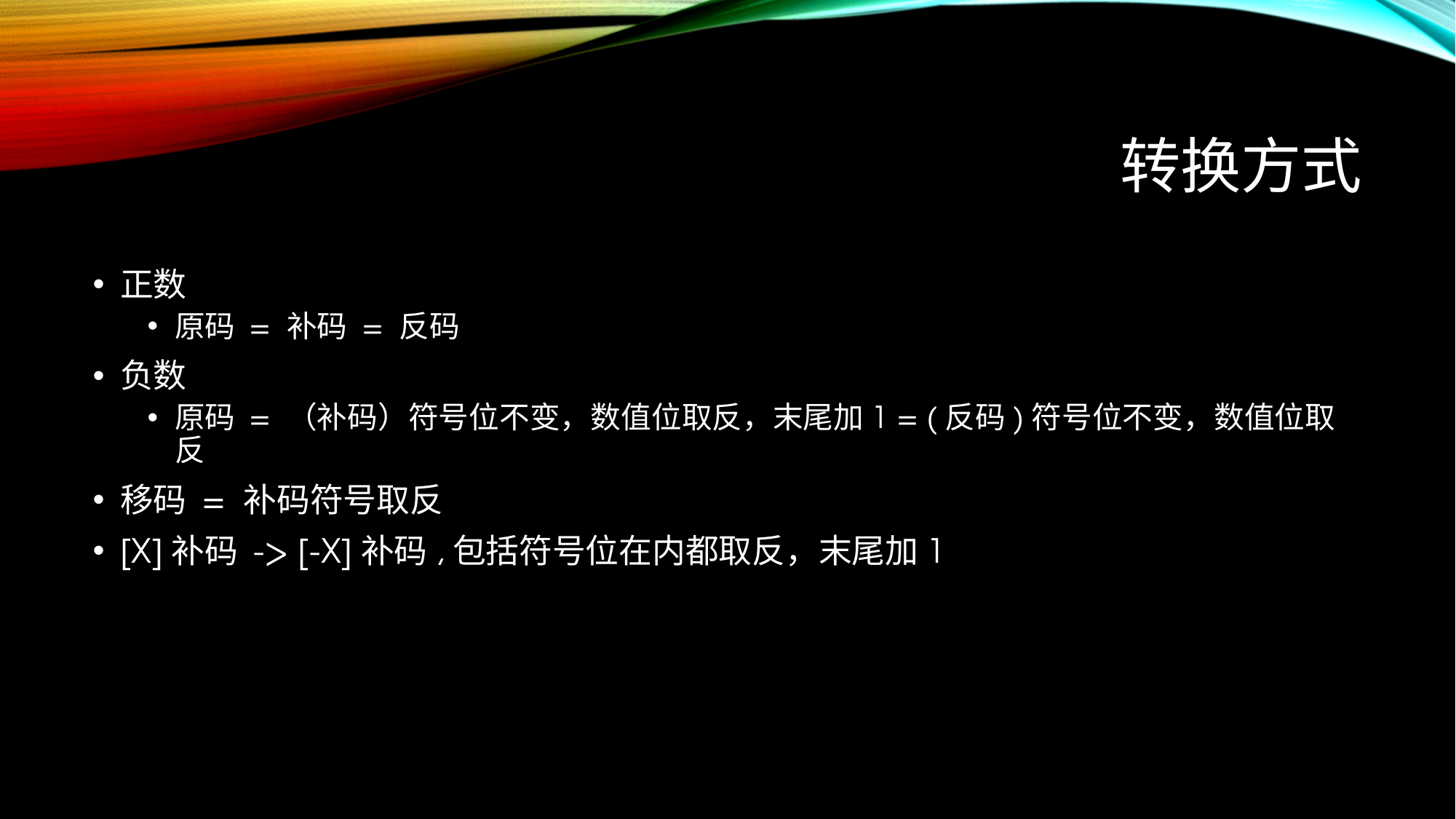

# 转换方式
正数
原码 = 补码 = 反码
负数
原码 = （补码）符号位不变，数值位取反，末尾加1 = (反码)符号位不变，数值位取反
移码 = 补码符号取反
[X]补码 -> [-X]补码,包括符号位在内都取反，末尾加1